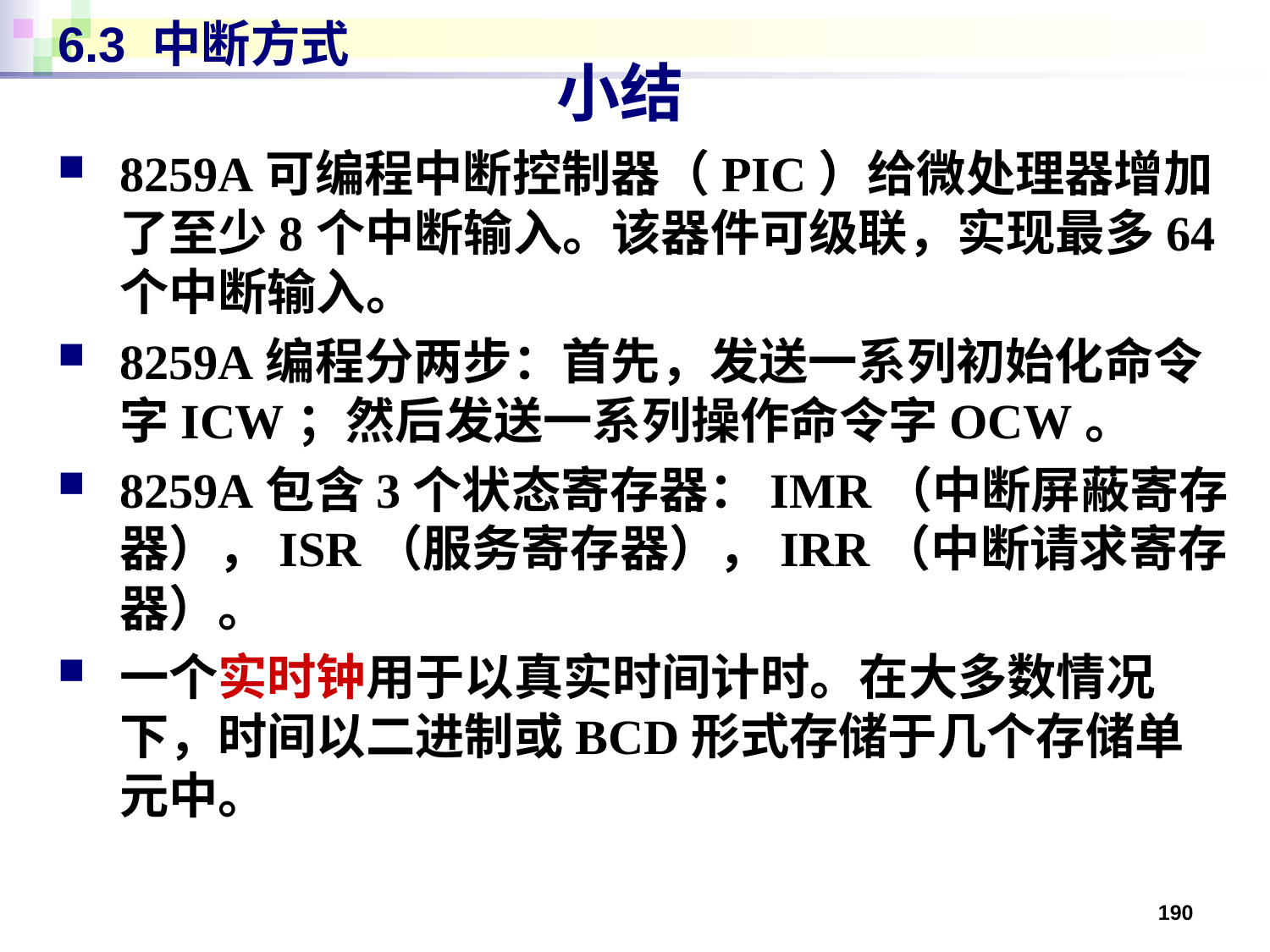

# 6.3 中断方式
小结
8259A可编程中断控制器（PIC）给微处理器增加了至少8个中断输入。该器件可级联，实现最多64个中断输入。
8259A编程分两步：首先，发送一系列初始化命令字ICW；然后发送一系列操作命令字OCW。
8259A包含3个状态寄存器：IMR（中断屏蔽寄存器），ISR（服务寄存器），IRR（中断请求寄存器）。
一个实时钟用于以真实时间计时。在大多数情况下，时间以二进制或BCD形式存储于几个存储单元中。
190